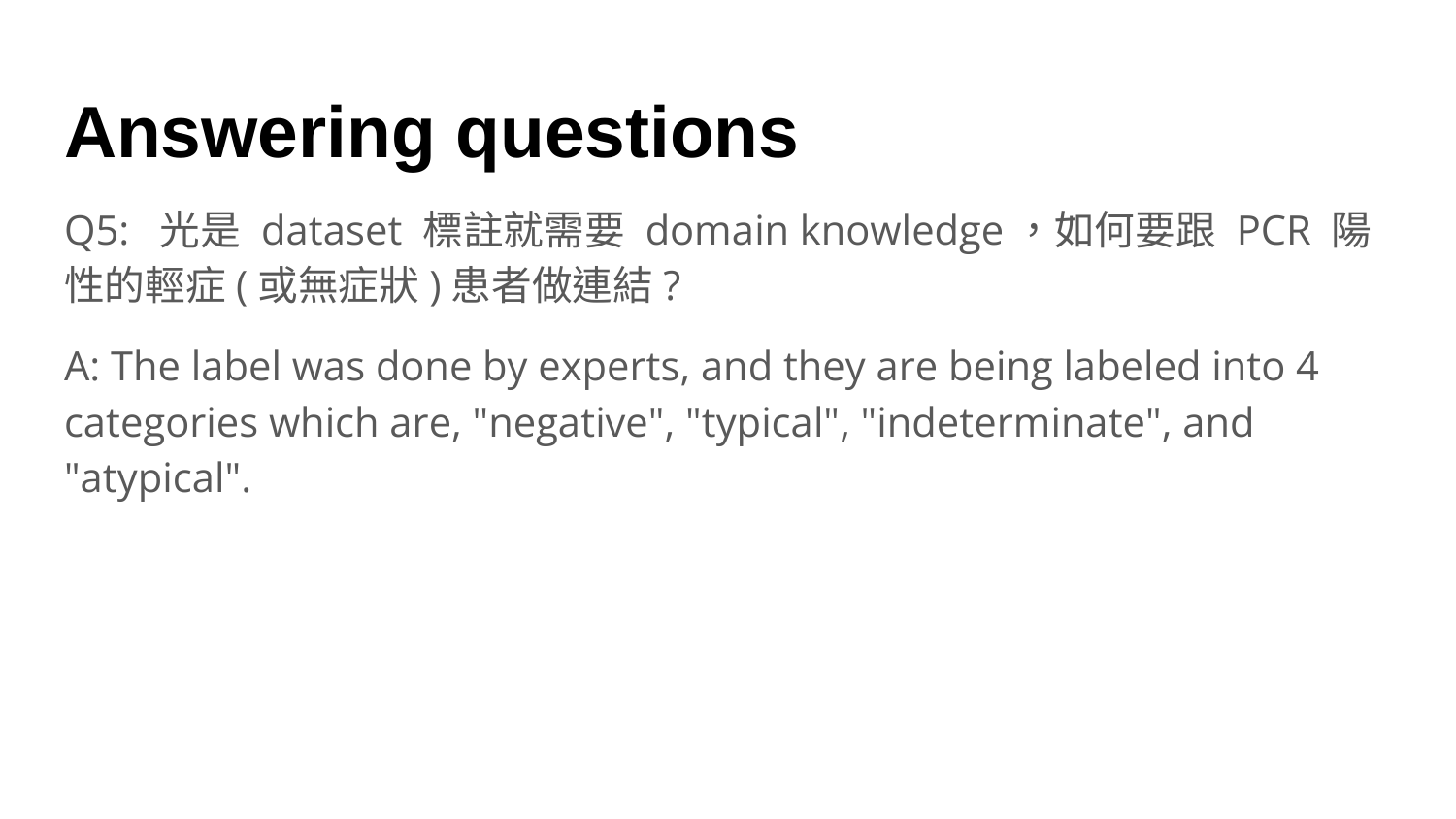

# Answering questions
Q5:  光是 dataset 標註就需要 domain knowledge，如何要跟 PCR 陽性的輕症(或無症狀)患者做連結?
A: The label was done by experts, and they are being labeled into 4 categories which are, "negative", "typical", "indeterminate", and "atypical".